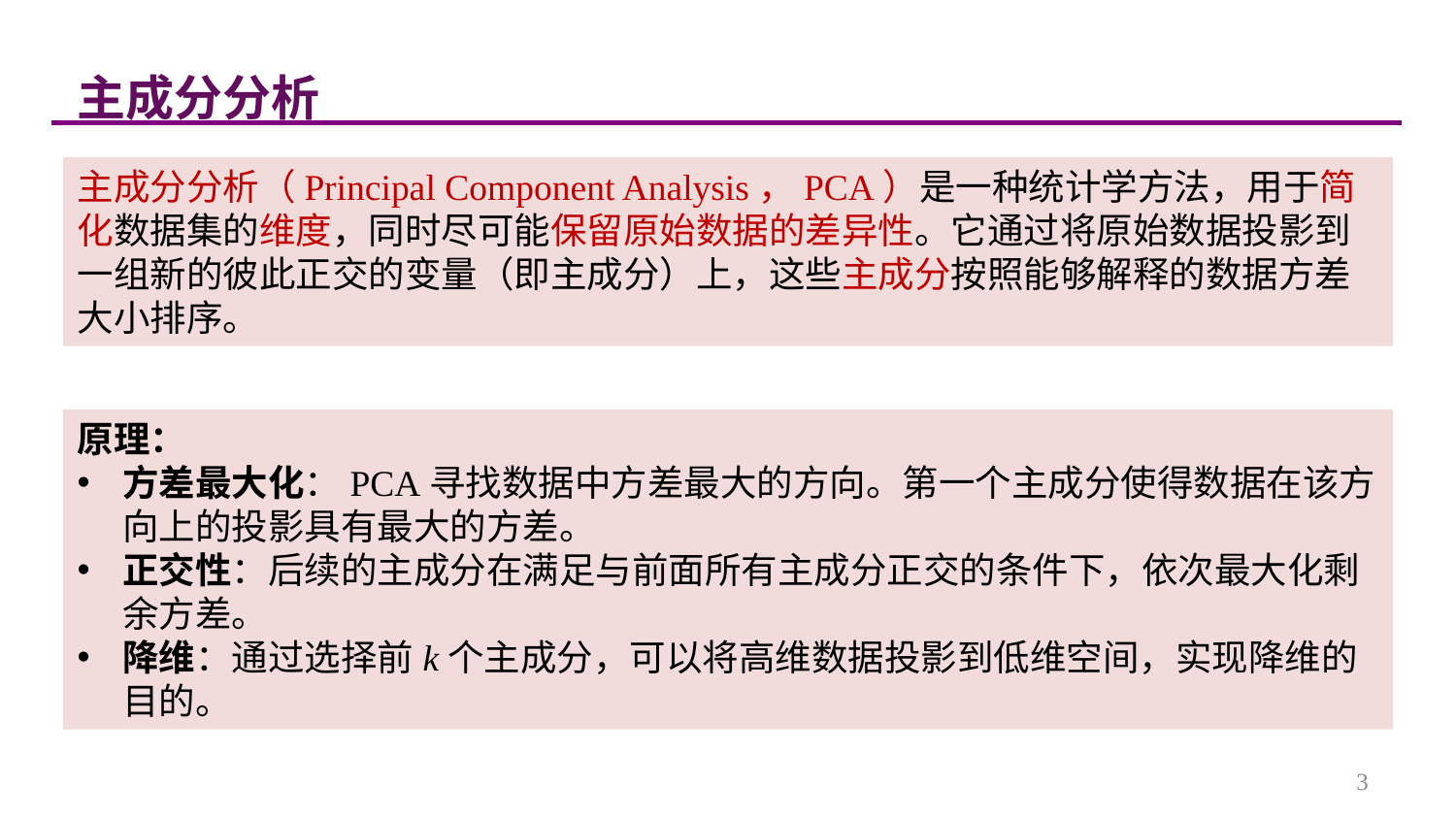

主成分分析
主成分分析（Principal Component Analysis，PCA）是一种统计学方法，用于简化数据集的维度，同时尽可能保留原始数据的差异性。它通过将原始数据投影到一组新的彼此正交的变量（即主成分）上，这些主成分按照能够解释的数据方差大小排序。
原理：
方差最大化：PCA寻找数据中方差最大的方向。第一个主成分使得数据在该方向上的投影具有最大的方差。
正交性：后续的主成分在满足与前面所有主成分正交的条件下，依次最大化剩余方差。
降维：通过选择前k个主成分，可以将高维数据投影到低维空间，实现降维的目的。
3